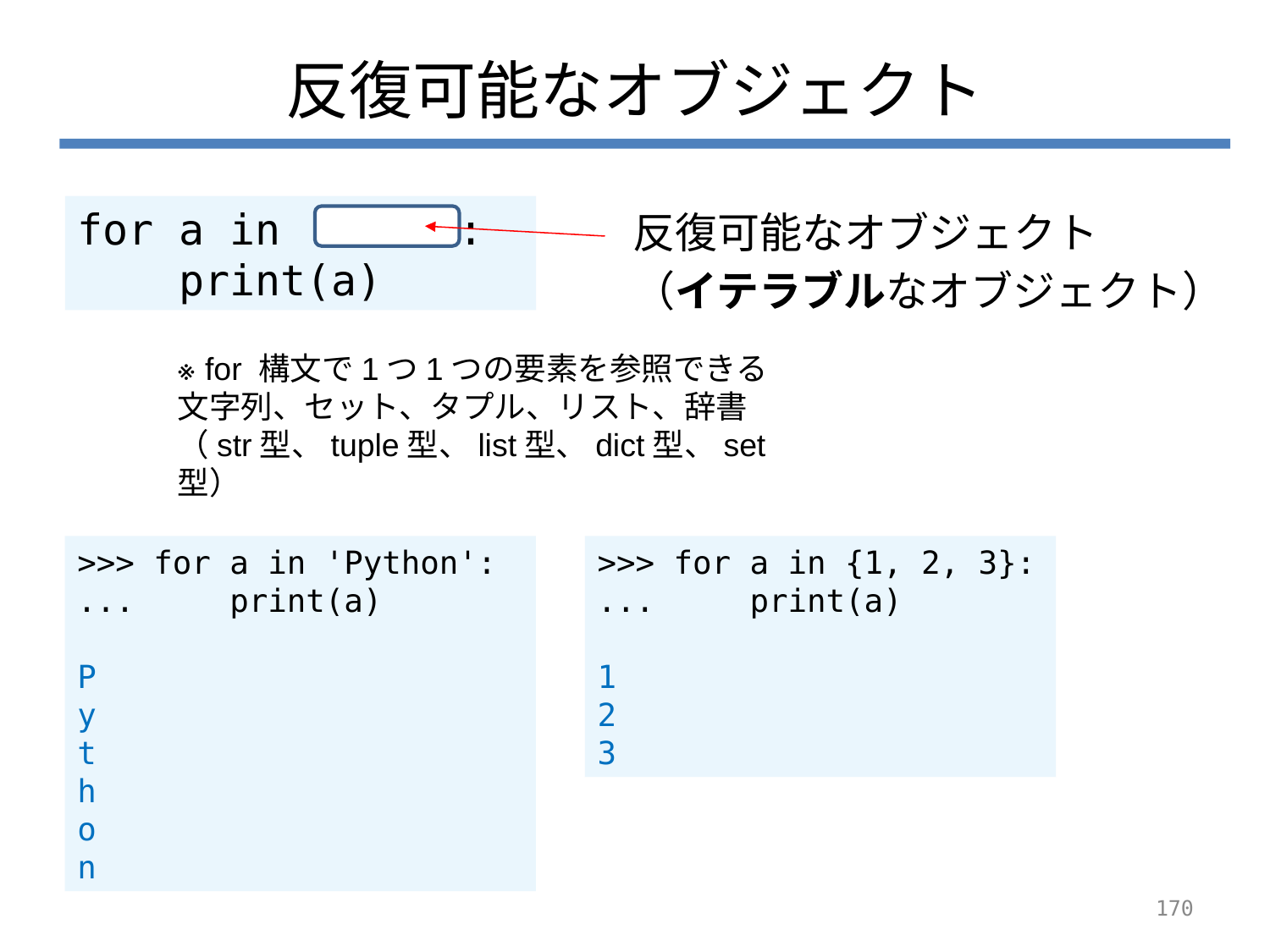

# 反復可能なオブジェクト
for a in       :
    print(a)
反復可能なオブジェクト
（イテラブルなオブジェクト）

※ for 構文で1つ1つの要素を参照できる
文字列、セット、タプル、リスト、辞書
（str型、tuple型、list型、dict型、set型）
>>> for a in {1, 2, 3}:
...     print(a)

1
2
3
>>> for a in 'Python':
...     print(a)

P
y
t
h
o
n
170